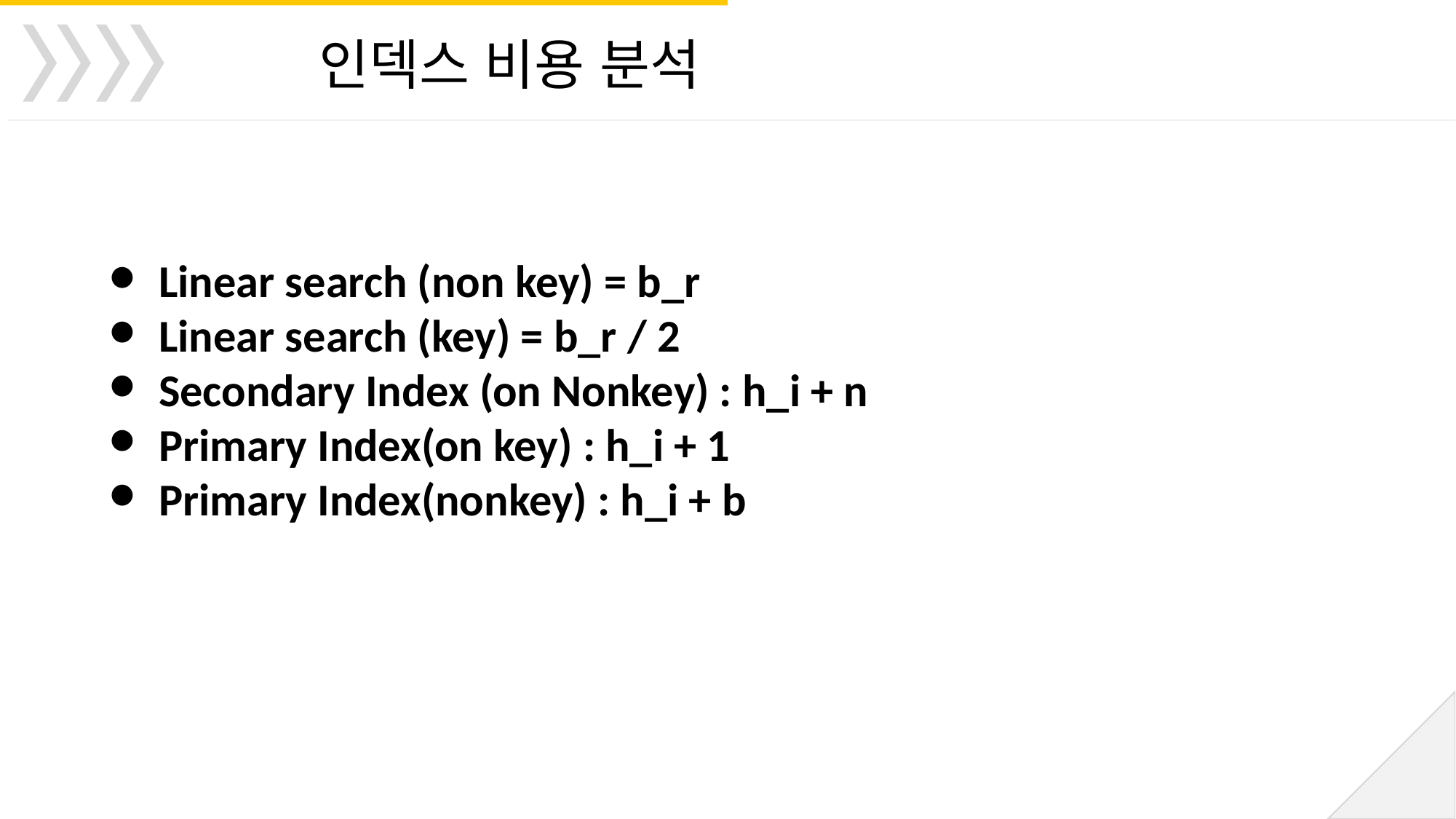

인덱스 비용 분석

Linear search (non key) = b_r
Linear search (key) = b_r / 2
Secondary Index (on Nonkey) : h_i + n
Primary Index(on key) : h_i + 1
Primary Index(nonkey) : h_i + b